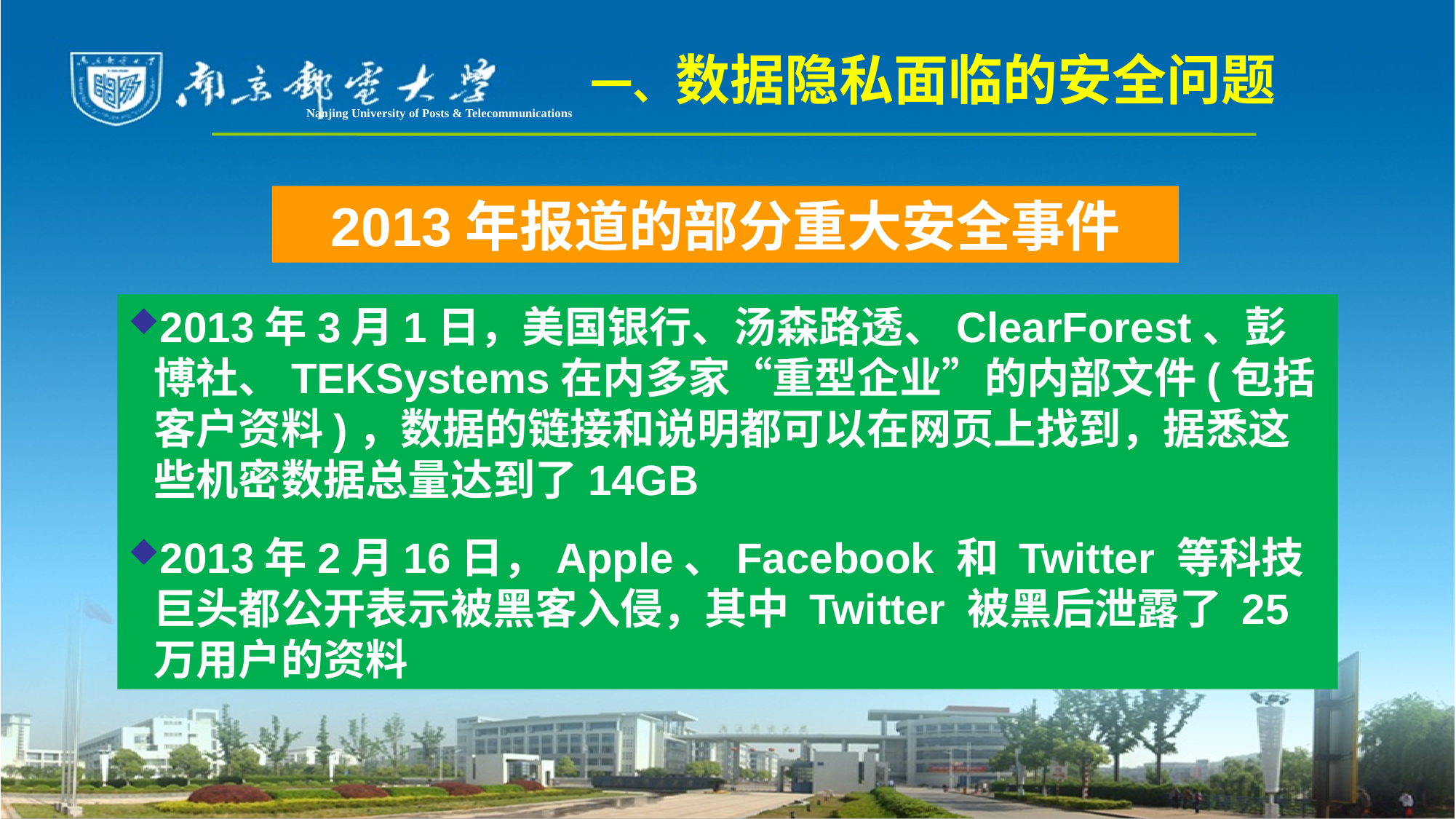

一、数据隐私面临的安全问题
Nanjing University of Posts & Telecommunications

# 2013年报道的部分重大安全事件
2013年3月1日，美国银行、汤森路透、ClearForest、彭博社、TEKSystems在内多家“重型企业”的内部文件(包括客户资料)，数据的链接和说明都可以在网页上找到，据悉这些机密数据总量达到了14GB
2013年2月16日，Apple、Facebook 和 Twitter 等科技巨头都公开表示被黑客入侵，其中 Twitter 被黑后泄露了 25 万用户的资料